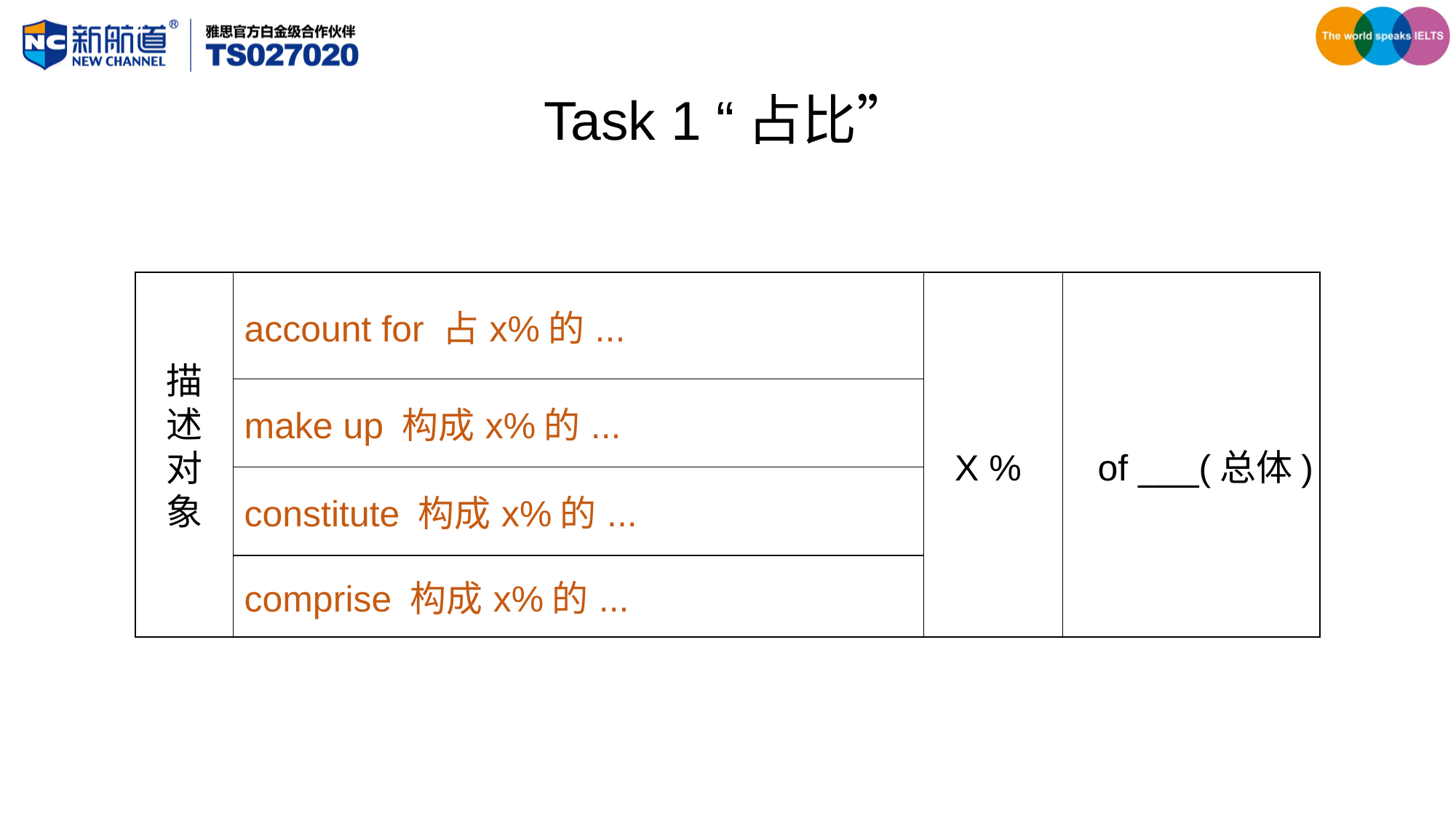

# Task 1 “占比”
|  | account for 占x%的... |  |  |
| --- | --- | --- | --- |
|  | make up 构成x%的... |  |  |
|  | constitute 构成x%的... |  |  |
|  | comprise 构成x%的... |  |  |
描述对象
X %
of ___(总体)